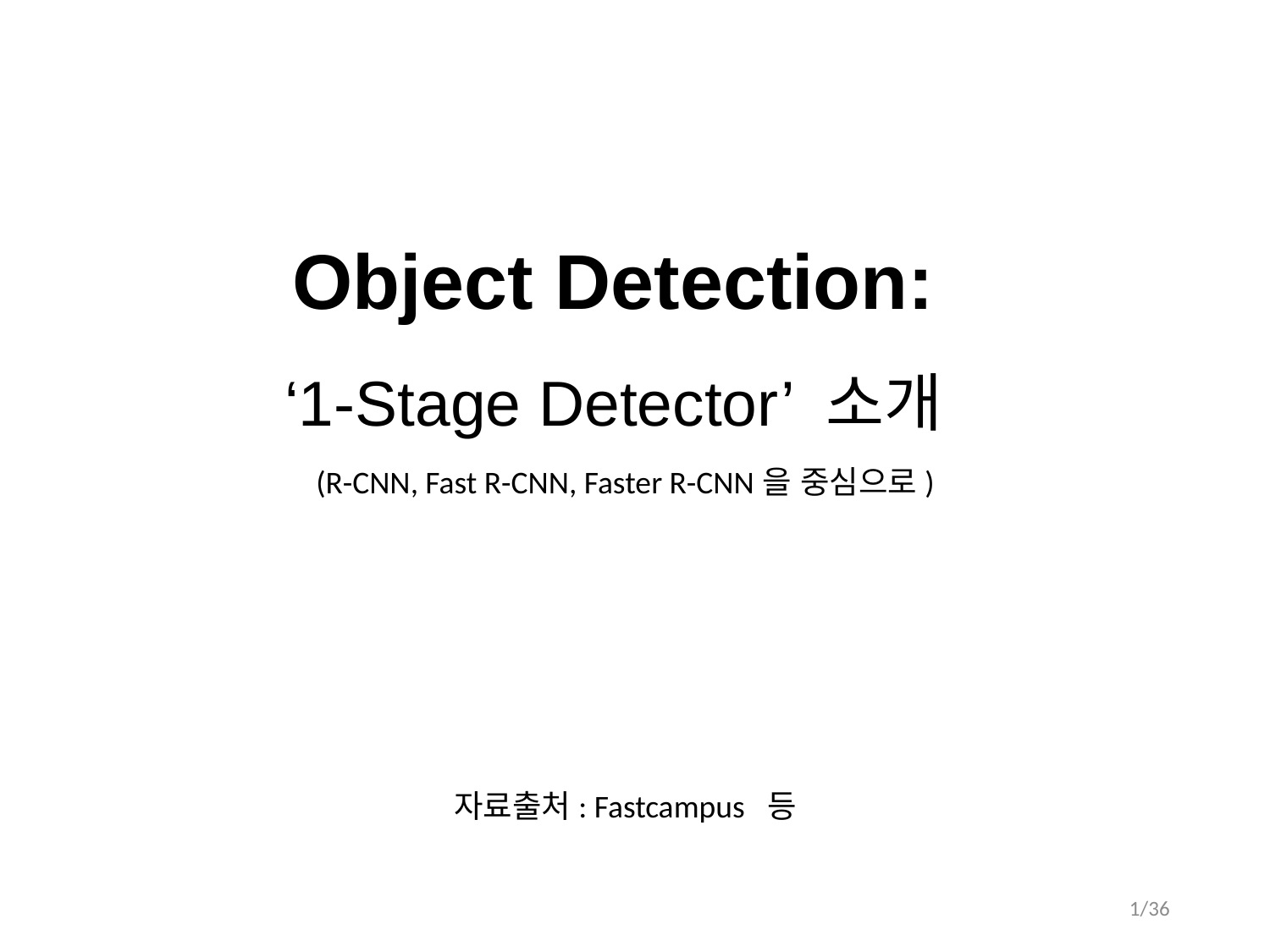

Object Detection:
‘1-Stage Detector’ 소개
(R-CNN, Fast R-CNN, Faster R-CNN을 중심으로)
자료출처: Fastcampus  등
1